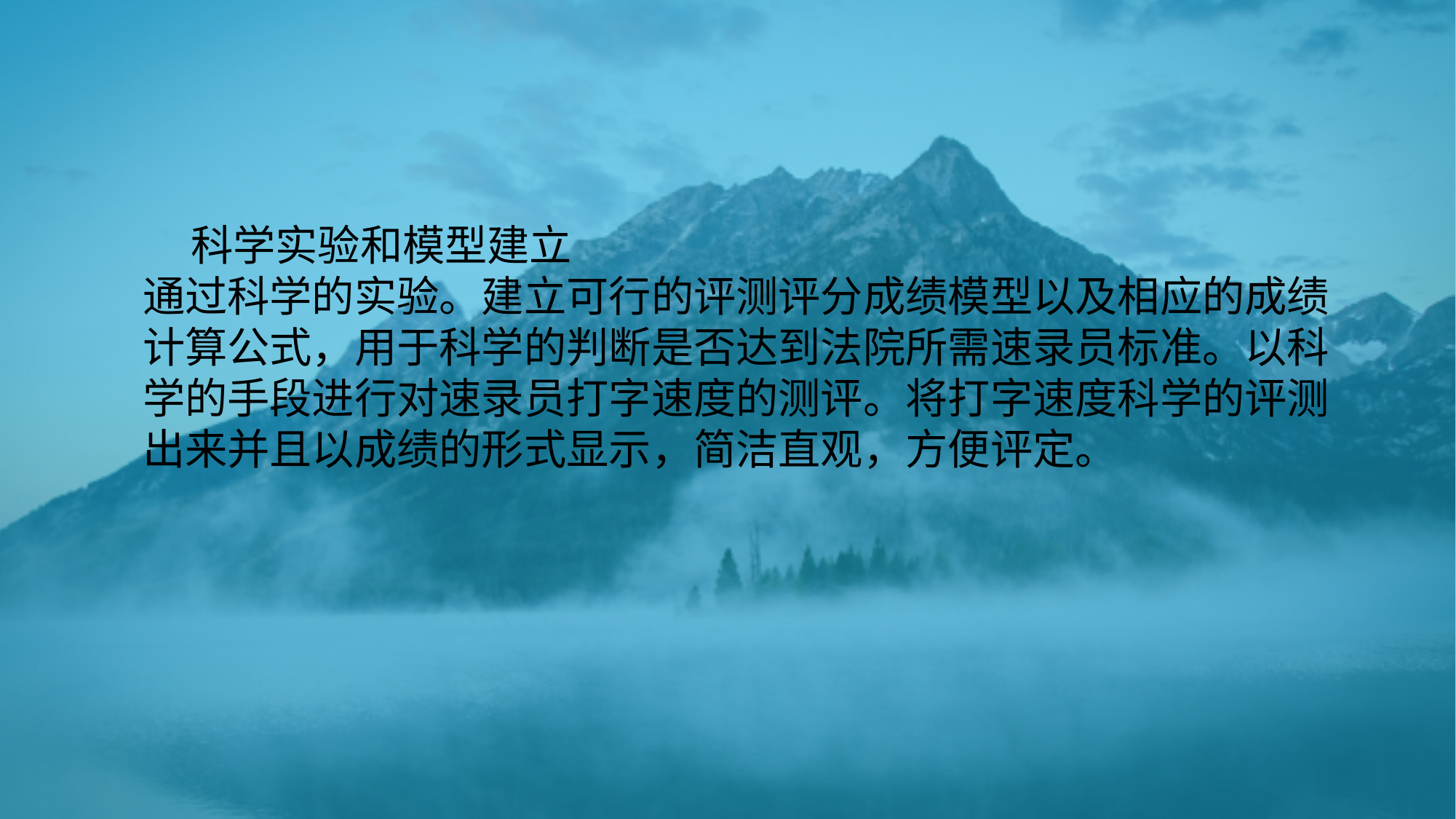

科学实验和模型建立
通过科学的实验。建立可行的评测评分成绩模型以及相应的成绩计算公式，用于科学的判断是否达到法院所需速录员标准。以科学的手段进行对速录员打字速度的测评。将打字速度科学的评测出来并且以成绩的形式显示，简洁直观，方便评定。